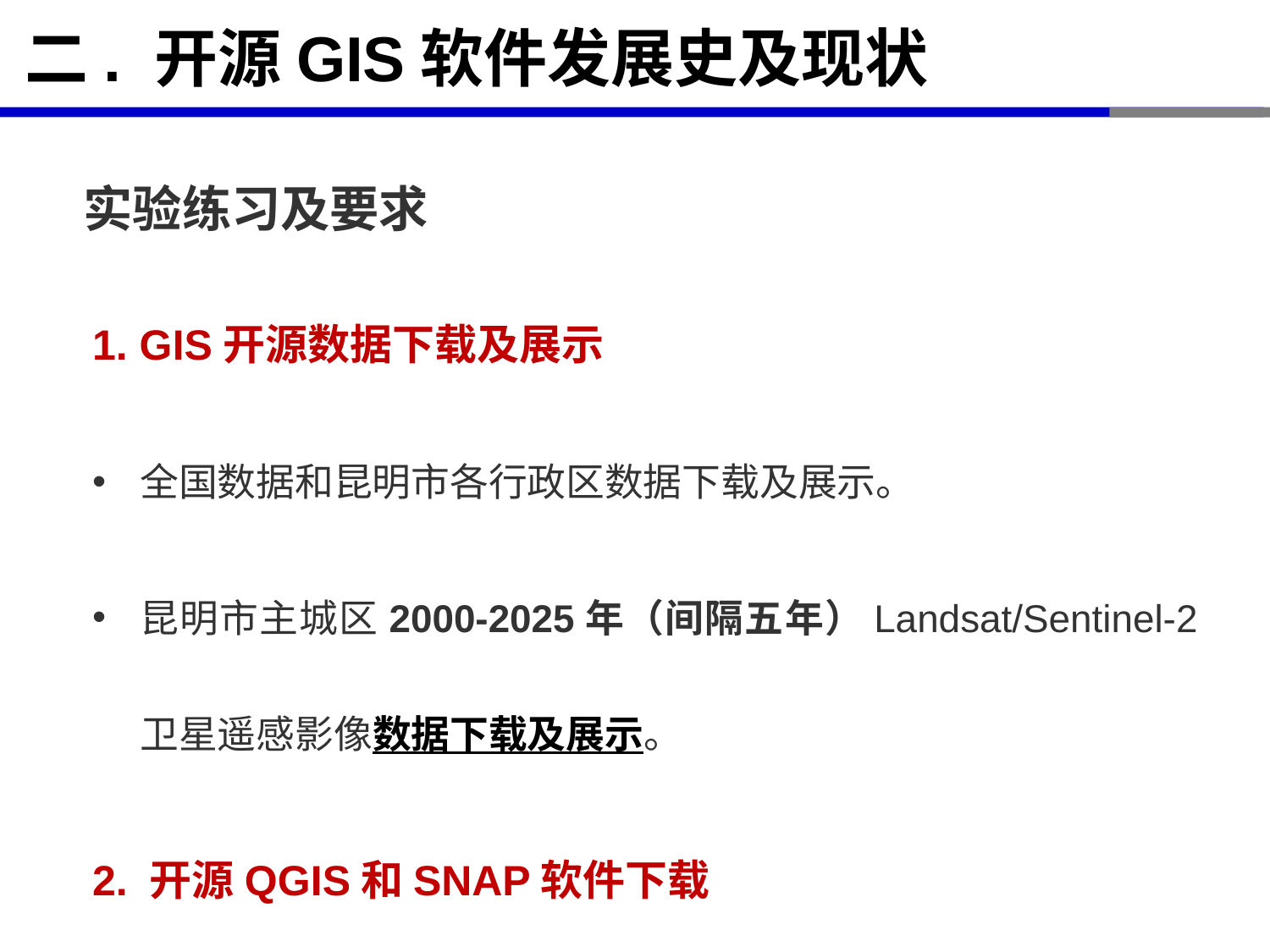

# 二. 开源GIS软件发展史及现状
实验练习及要求
1. GIS开源数据下载及展示
全国数据和昆明市各行政区数据下载及展示。
昆明市主城区2000-2025年（间隔五年）Landsat/Sentinel-2卫星遥感影像数据下载及展示。
2. 开源QGIS和SNAP软件下载